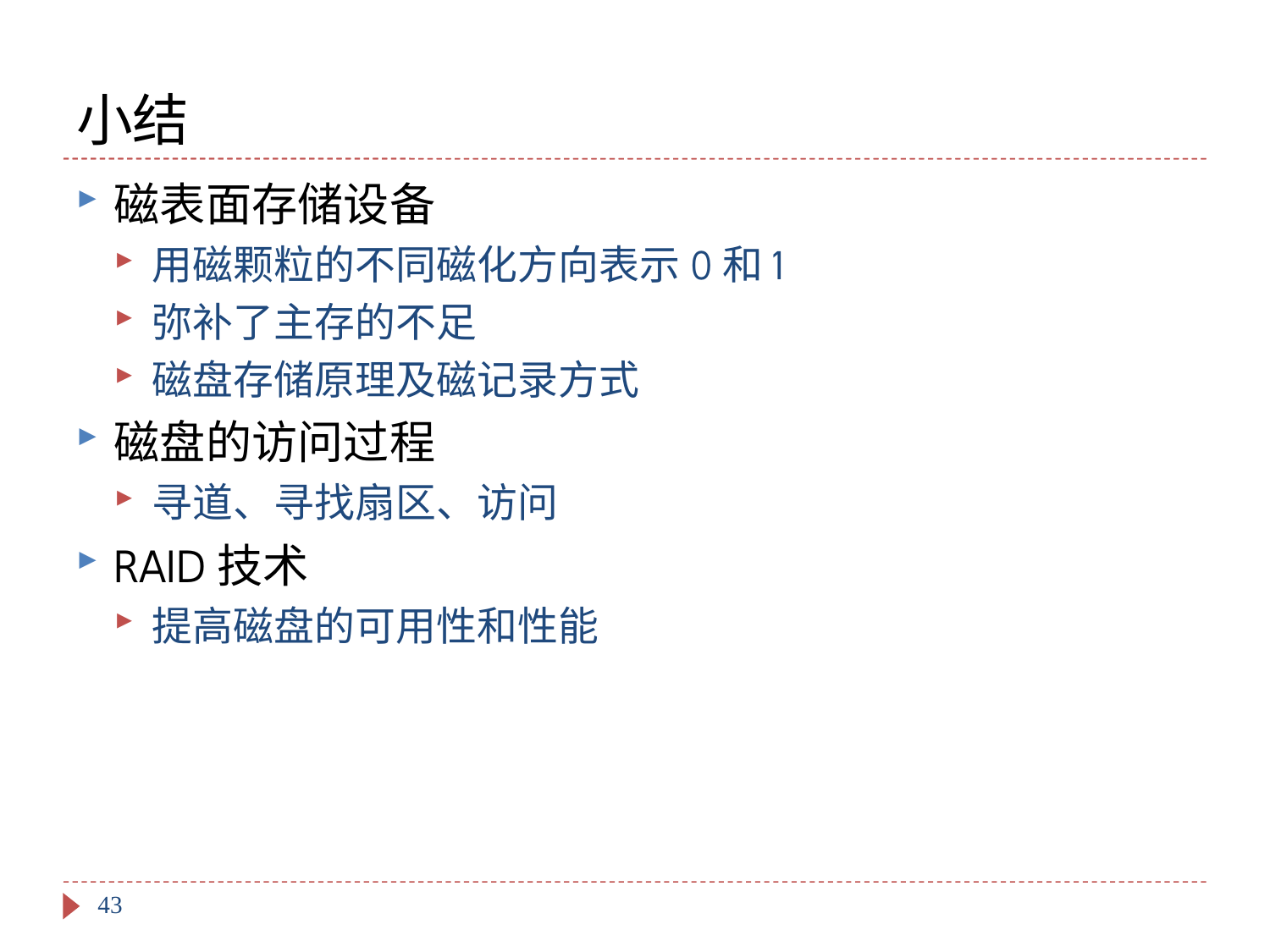

# 小结
磁表面存储设备
用磁颗粒的不同磁化方向表示0和1
弥补了主存的不足
磁盘存储原理及磁记录方式
磁盘的访问过程
寻道、寻找扇区、访问
RAID技术
提高磁盘的可用性和性能

43